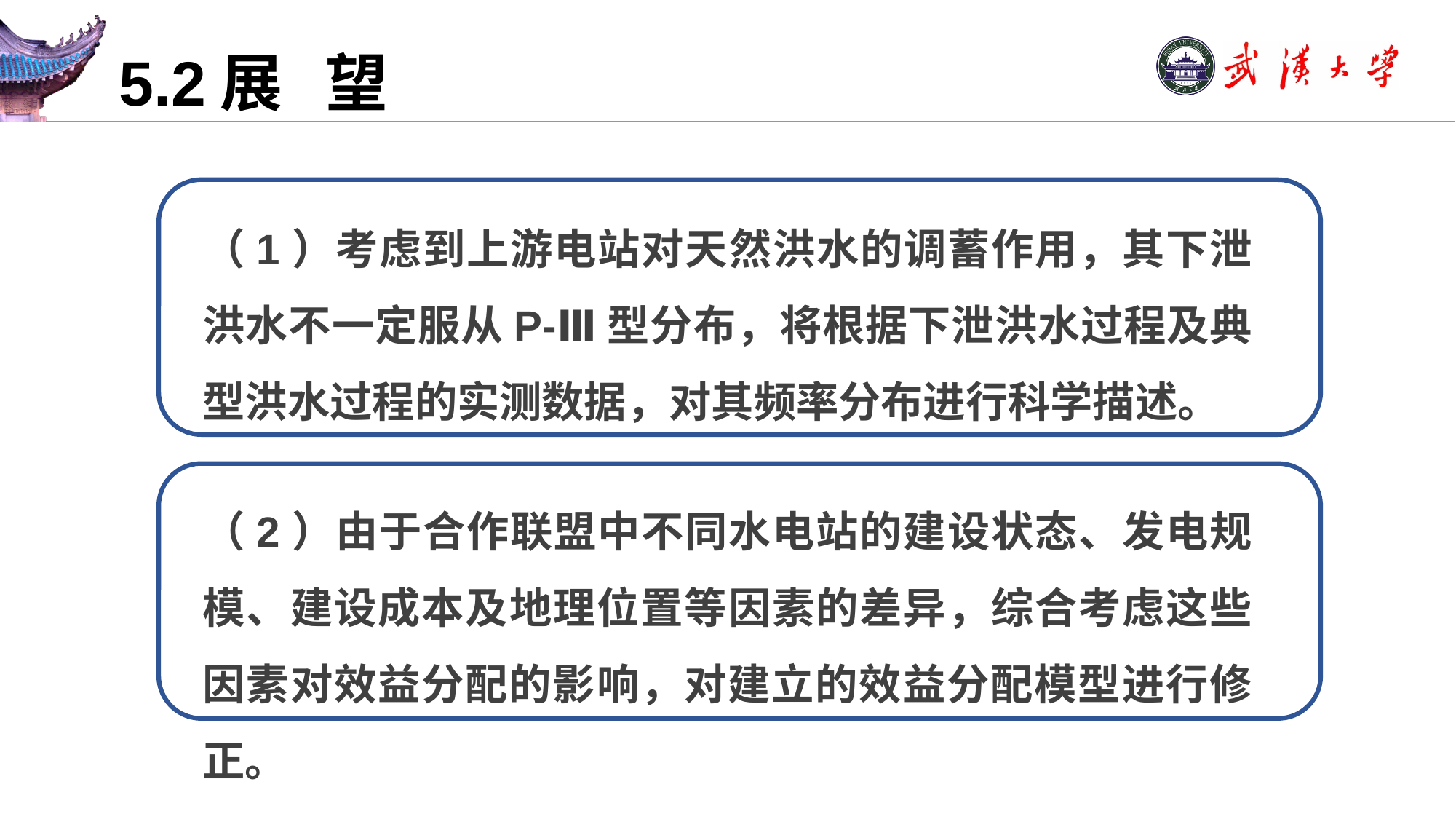

# 5.2展   望

（1）考虑到上游电站对天然洪水的调蓄作用，其下泄洪水不一定服从P-Ⅲ型分布，将根据下泄洪水过程及典型洪水过程的实测数据，对其频率分布进行科学描述。

（2）由于合作联盟中不同水电站的建设状态、发电规模、建设成本及地理位置等因素的差异，综合考虑这些因素对效益分配的影响，对建立的效益分配模型进行修正。